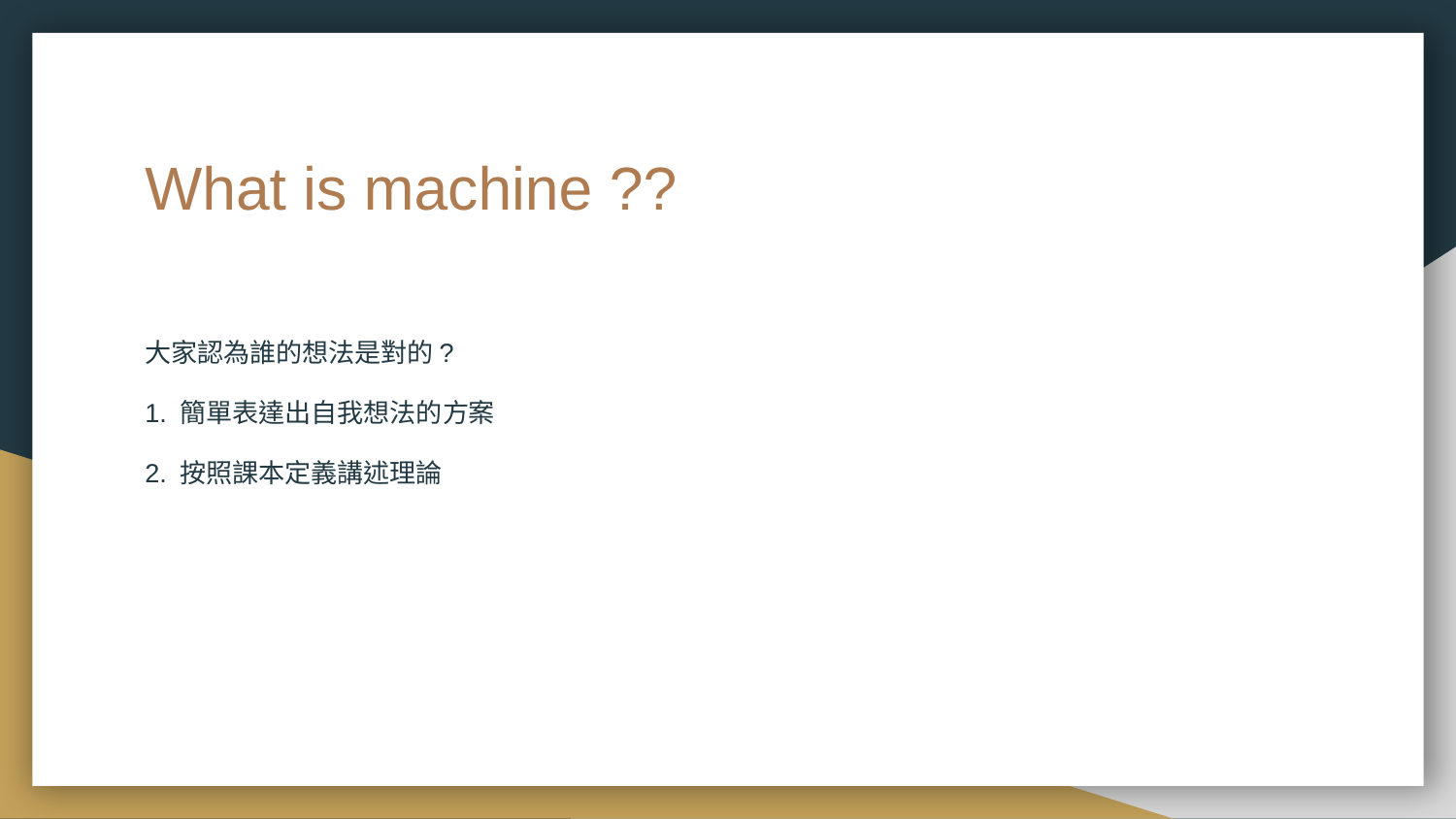

# What is machine ??
大家認為誰的想法是對的?
1. 簡單表達出自我想法的方案
2. 按照課本定義講述理論